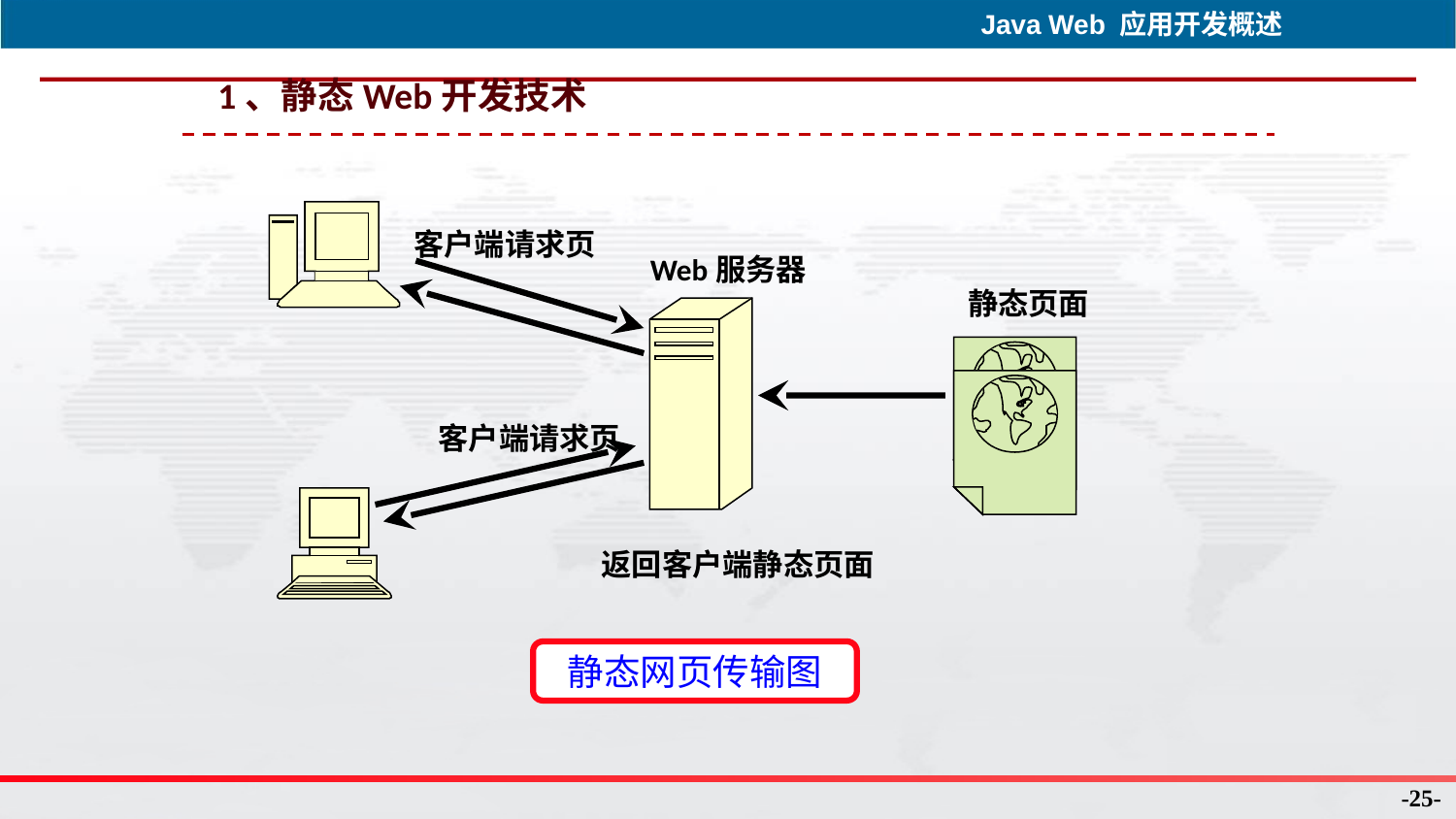

1、静态Web开发技术

客户端请求页
Web服务器

静态页面

客户端请求页

返回客户端静态页面
静态网页传输图
-25-